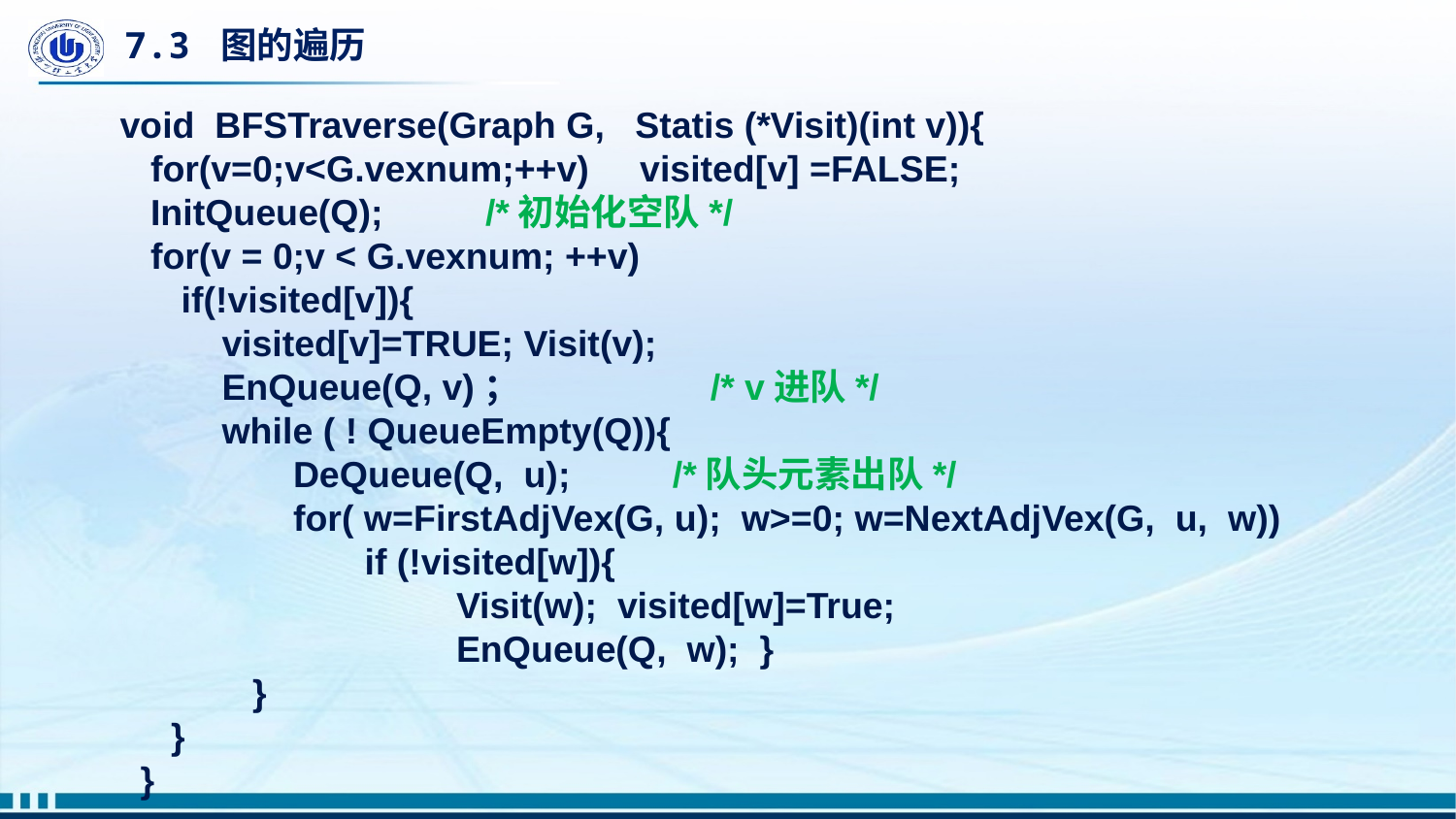

# 7.3 图的遍历
void  BFSTraverse(Graph G,   Statis (*Visit)(int v)){
   for(v=0;v<G.vexnum;++v)     visited[v] =FALSE;
   InitQueue(Q);          /*初始化空队*/
   for(v = 0;v < G.vexnum; ++v)
      if(!visited[v]){
          visited[v]=TRUE; Visit(v);
          EnQueue(Q, v)；                      /* v进队*/
          while ( ! QueueEmpty(Q)){
                 DeQueue(Q,  u);          /*队头元素出队*/
                 for( w=FirstAdjVex(G, u);  w>=0; w=NextAdjVex(G,  u,  w))
                        if (!visited[w]){
                                 Visit(w);  visited[w]=True;
                                 EnQueue(Q,  w);  }
             }
     }
  }